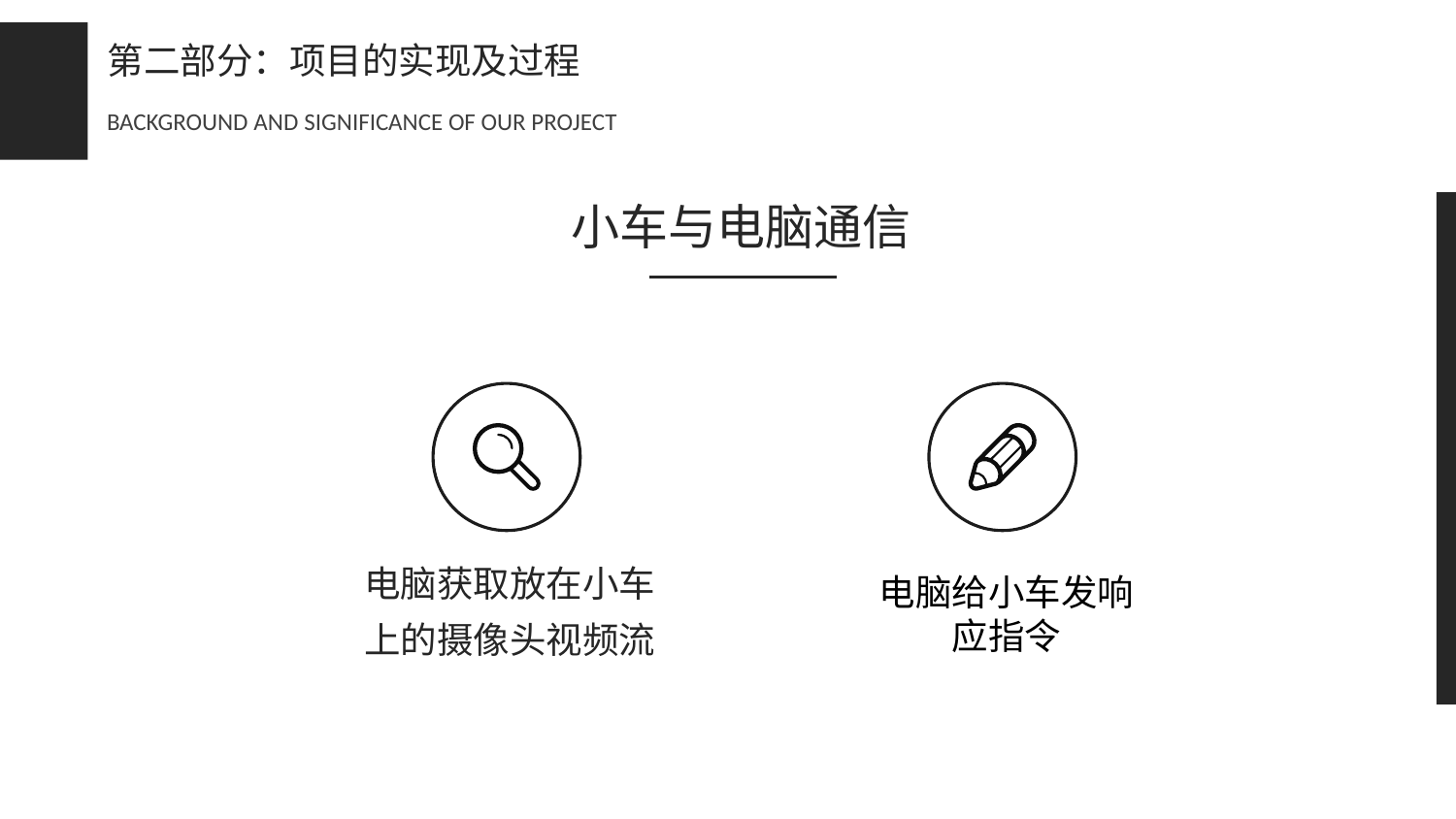

第二部分：项目的实现及过程
BACKGROUND AND SIGNIFICANCE OF OUR PROJECT
小车与电脑通信

电脑获取放在小车上的摄像头视频流
电脑给小车发响应指令